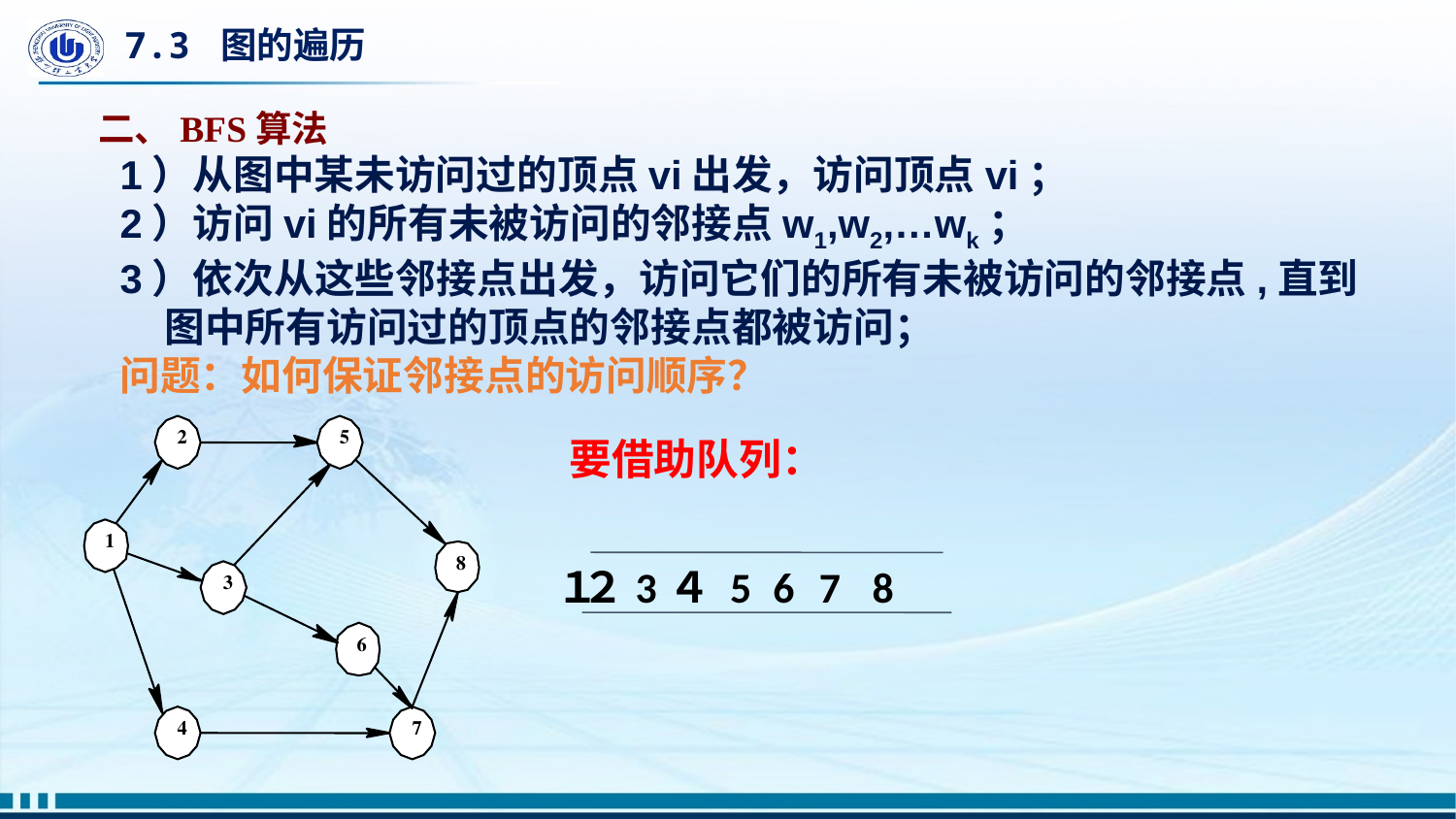

# 7.3 图的遍历
二、BFS算法
1）从图中某未访问过的顶点vi出发，访问顶点vi；
2）访问vi的所有未被访问的邻接点w1,w2,…wk；
3）依次从这些邻接点出发，访问它们的所有未被访问的邻接点,直到     图中所有访问过的顶点的邻接点都被访问；
问题：如何保证邻接点的访问顺序？

2
5

1

8

3

6

4
7

要借助队列：

１
２
3
４
5
6
7
8